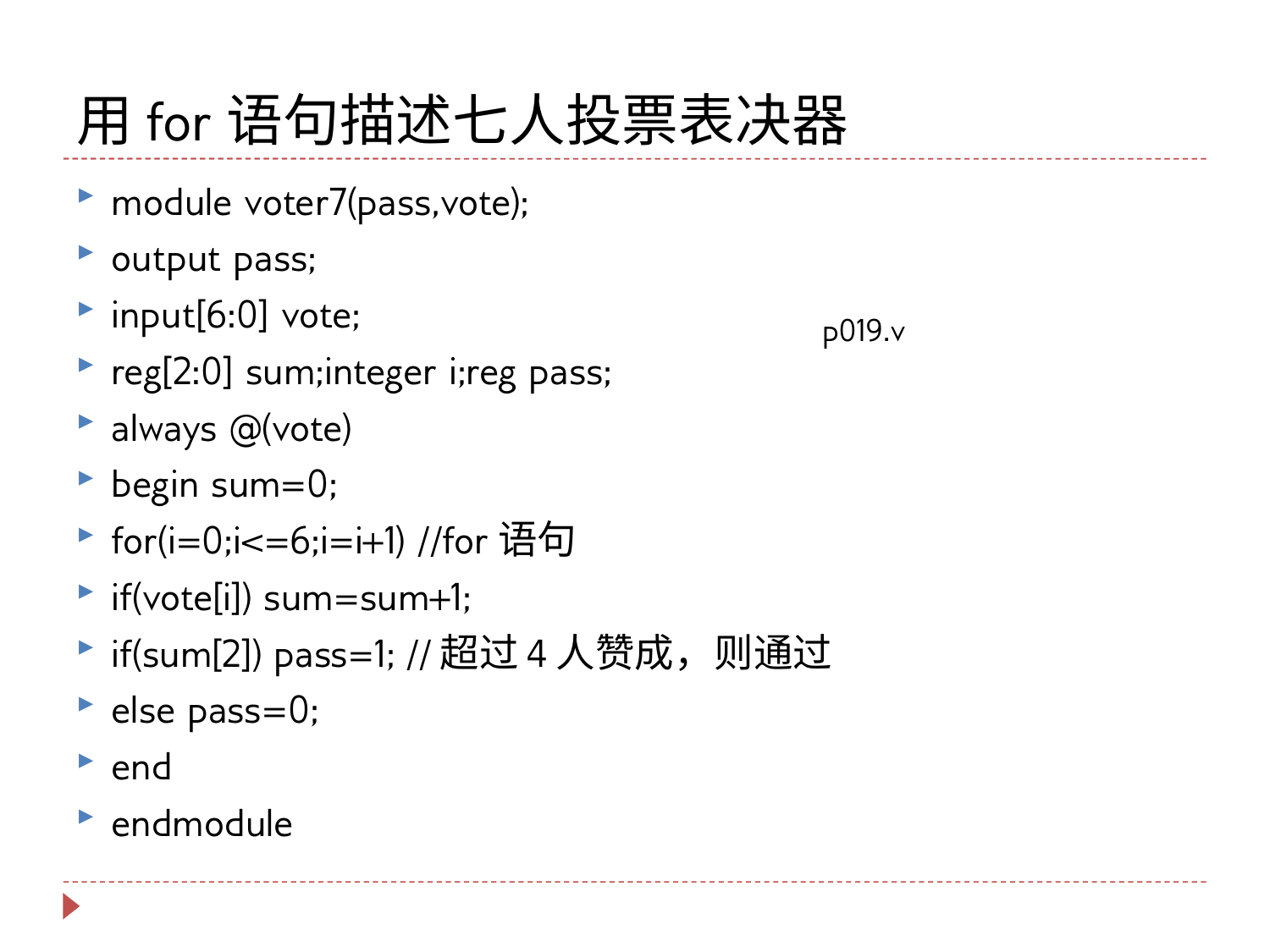

# 用for语句描述七人投票表决器
module voter7(pass,vote);
output pass;
input[6:0] vote;
reg[2:0] sum;integer i;reg pass;
always @(vote)
begin sum=0;
for(i=0;i<=6;i=i+1) //for语句
if(vote[i]) sum=sum+1;
if(sum[2]) pass=1; //超过4人赞成，则通过
else pass=0;
end
endmodule

p019.v